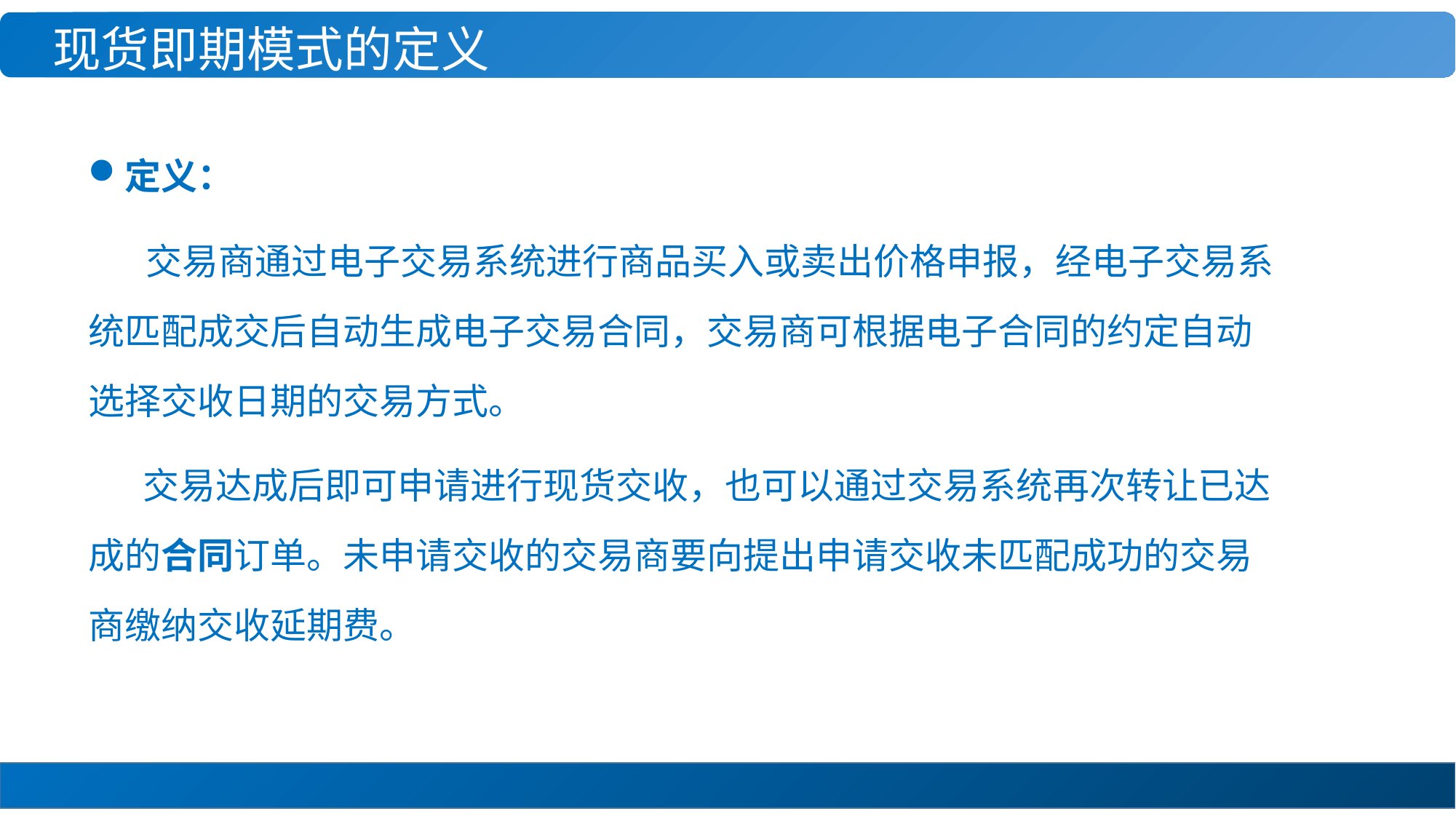

现货即期模式的定义

定义：
      交易商通过电子交易系统进行商品买入或卖出价格申报，经电子交易系统匹配成交后自动生成电子交易合同，交易商可根据电子合同的约定自动选择交收日期的交易方式。
      交易达成后即可申请进行现货交收，也可以通过交易系统再次转让已达成的合同订单。未申请交收的交易商要向提出申请交收未匹配成功的交易商缴纳交收延期费。